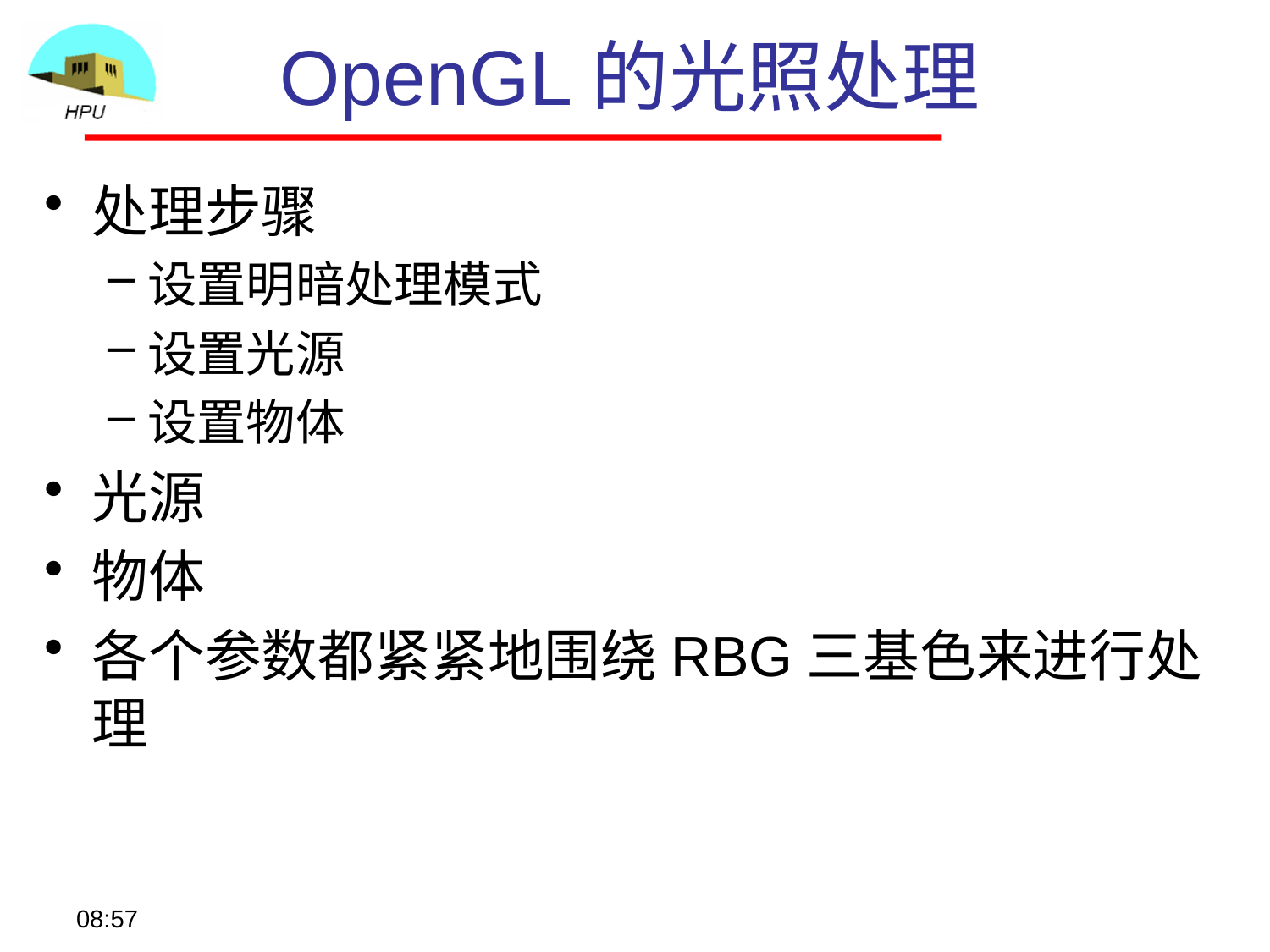

# OpenGL的光照处理
处理步骤
设置明暗处理模式
设置光源
设置物体
光源
物体
各个参数都紧紧地围绕RBG三基色来进行处理

08:57